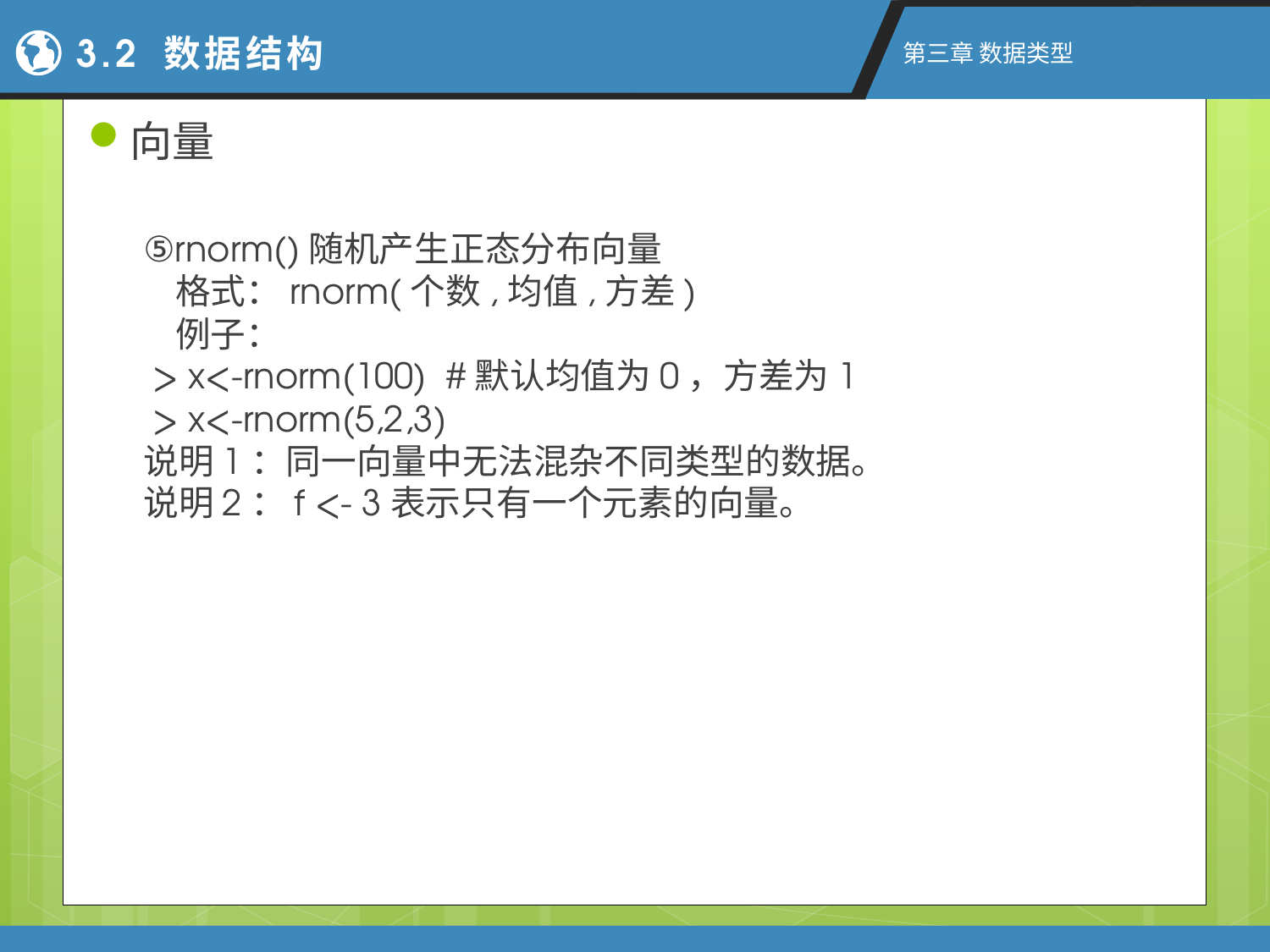

2.1新手上路
3.2 数据结构

第二章 R语言入门
第三章 数据类型
向量
⑤rnorm()随机产生正态分布向量
   格式：rnorm(个数,均值,方差)
   例子：
 > x<-rnorm(100)  #默认均值为0，方差为1
 > x<-rnorm(5,2,3)
说明1：同一向量中无法混杂不同类型的数据。
说明2：f <- 3表示只有一个元素的向量。